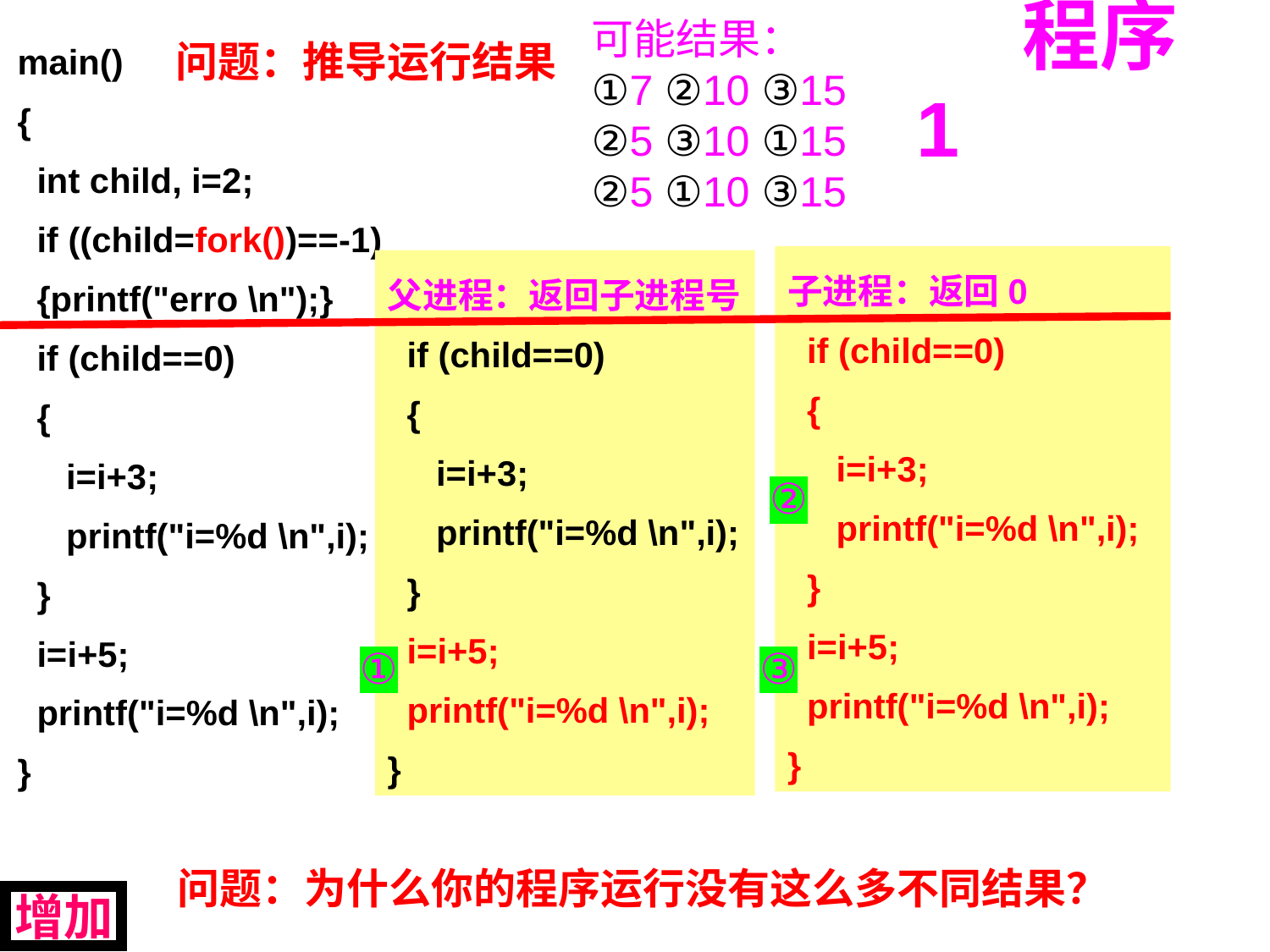

# 程序 1
可能结果：
①7 ②10 ③15
②5 ③10 ①15
②5 ①10 ③15
问题：推导运行结果
main()
{
  int child, i=2;
  if ((child=fork())==-1)
  {printf("erro \n");}
  if (child==0)
  {
     i=i+3;
     printf("i=%d \n",i);
  }
  i=i+5;
  printf("i=%d \n",i);
}
子进程：返回0
  if (child==0)
  {
     i=i+3;
     printf("i=%d \n",i);
  }
  i=i+5;
  printf("i=%d \n",i);
}
父进程：返回子进程号
  if (child==0)
  {
     i=i+3;
     printf("i=%d \n",i);
  }
  i=i+5;
  printf("i=%d \n",i);
}
②
①
③
问题：为什么你的程序运行没有这么多不同结果？
增加